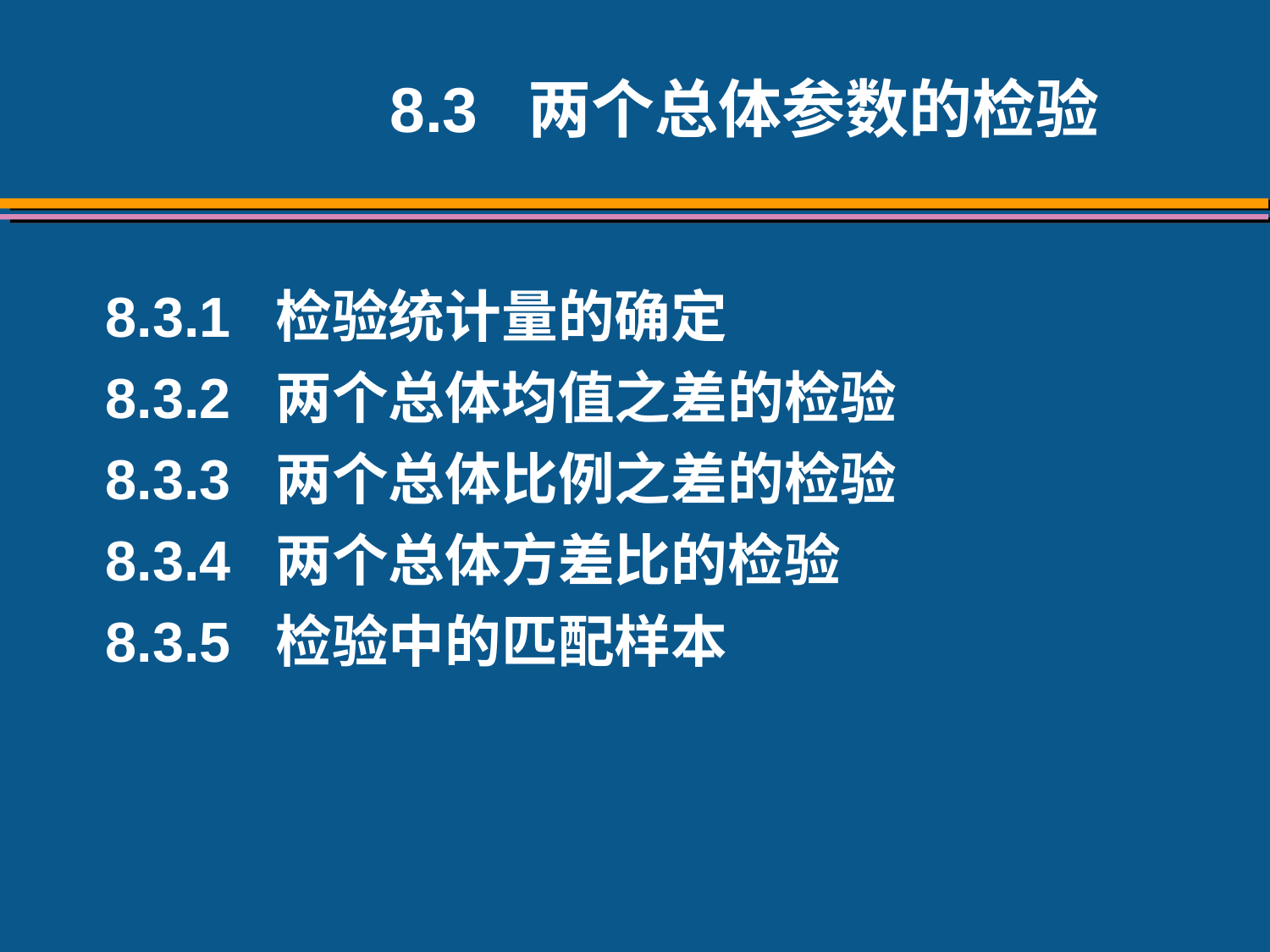

8.3  两个总体参数的检验
8.3.1  检验统计量的确定
8.3.2  两个总体均值之差的检验
8.3.3  两个总体比例之差的检验
8.3.4  两个总体方差比的检验
8.3.5  检验中的匹配样本